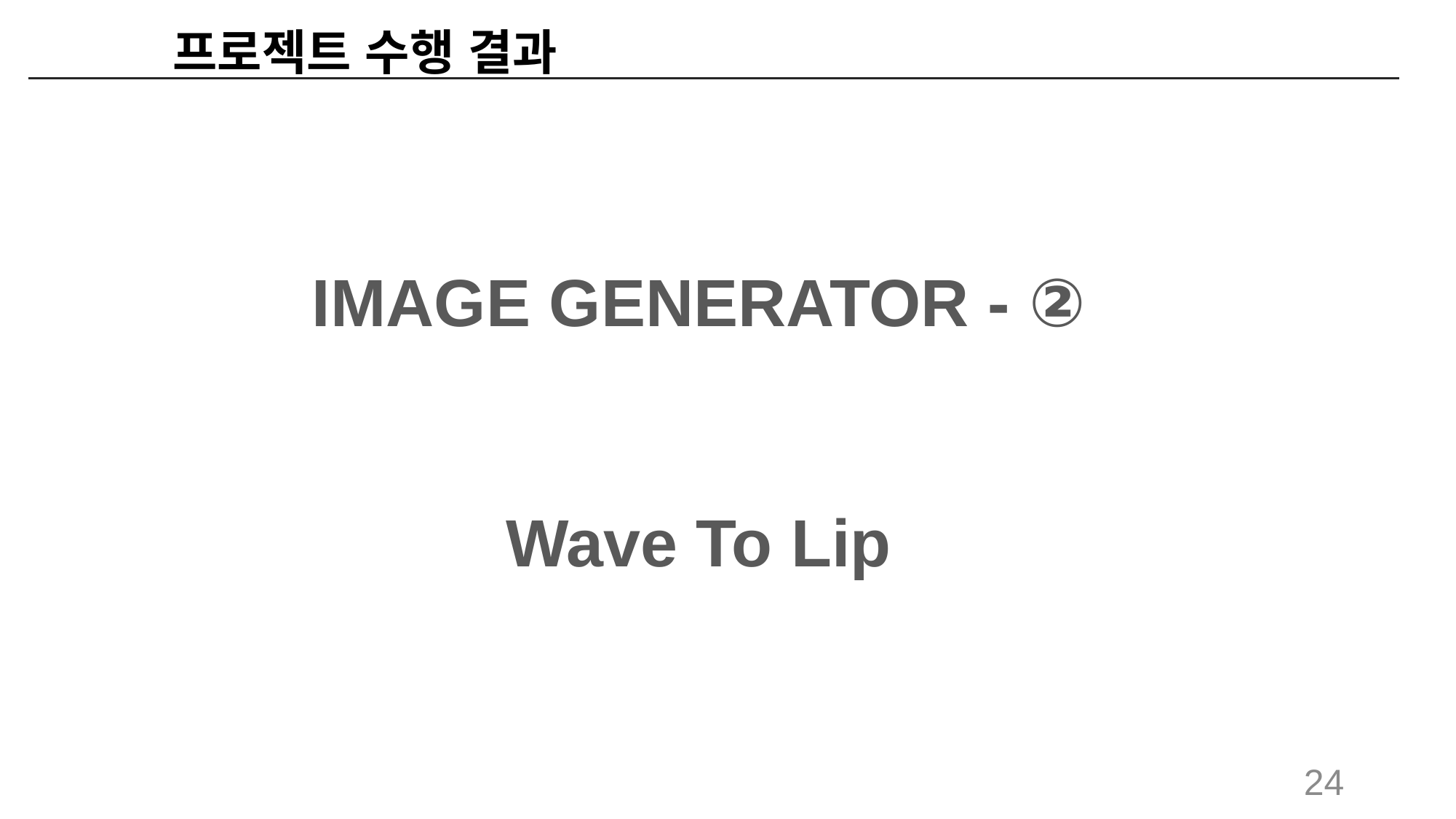

프로젝트 수행 결과
IMAGE GENERATOR - ②

Wave To Lip
24